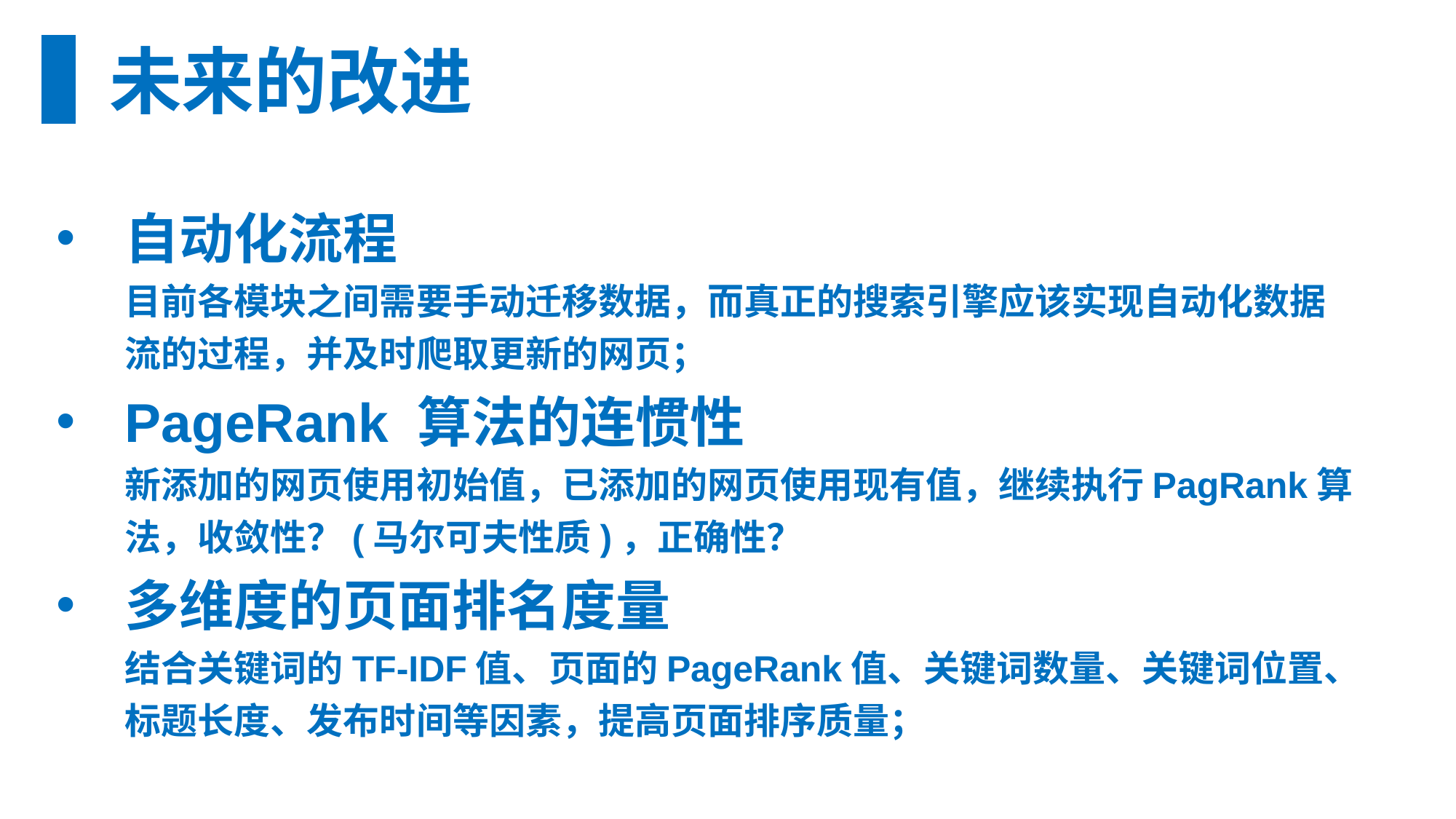

未来的改进

自动化流程
目前各模块之间需要手动迁移数据，而真正的搜索引擎应该实现自动化数据流的过程，并及时爬取更新的网页；
PageRank 算法的连惯性
新添加的网页使用初始值，已添加的网页使用现有值，继续执行PagRank算法，收敛性？(马尔可夫性质)，正确性？
多维度的页面排名度量
结合关键词的TF-IDF值、页面的PageRank值、关键词数量、关键词位置、标题长度、发布时间等因素，提高页面排序质量；